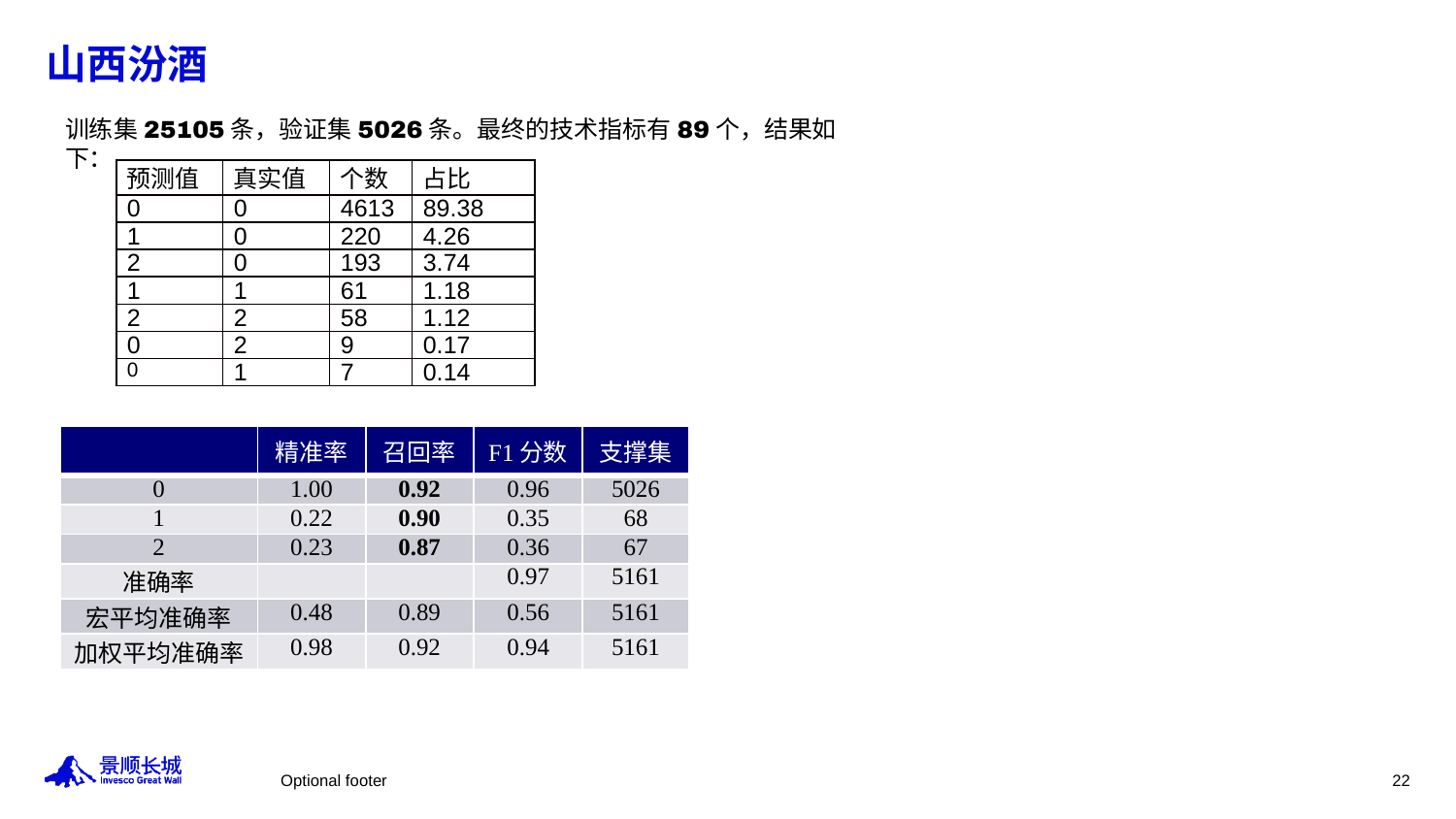

# 山西汾酒
训练集25105条，验证集5026条。最终的技术指标有89个，结果如下：
| 预测值 | 真实值 | 个数 | 占比 |
| --- | --- | --- | --- |
| 0 | 0 | 4613 | 89.38 |
| 1 | 0 | 220 | 4.26 |
| 2 | 0 | 193 | 3.74 |
| 1 | 1 | 61 | 1.18 |
| 2 | 2 | 58 | 1.12 |
| 0 | 2 | 9 | 0.17 |
| 0 | 1 | 7 | 0.14 |
|  | 精准率 | 召回率 | F1分数 | 支撑集 |
| --- | --- | --- | --- | --- |
| 0 | 1.00 | 0.92 | 0.96 | 5026 |
| 1 | 0.22 | 0.90 | 0.35 | 68 |
| 2 | 0.23 | 0.87 | 0.36 | 67 |
| 准确率 |  |  | 0.97 | 5161 |
| 宏平均准确率 | 0.48 | 0.89 | 0.56 | 5161 |
| 加权平均准确率 | 0.98 | 0.92 | 0.94 | 5161 |
Optional footer
22